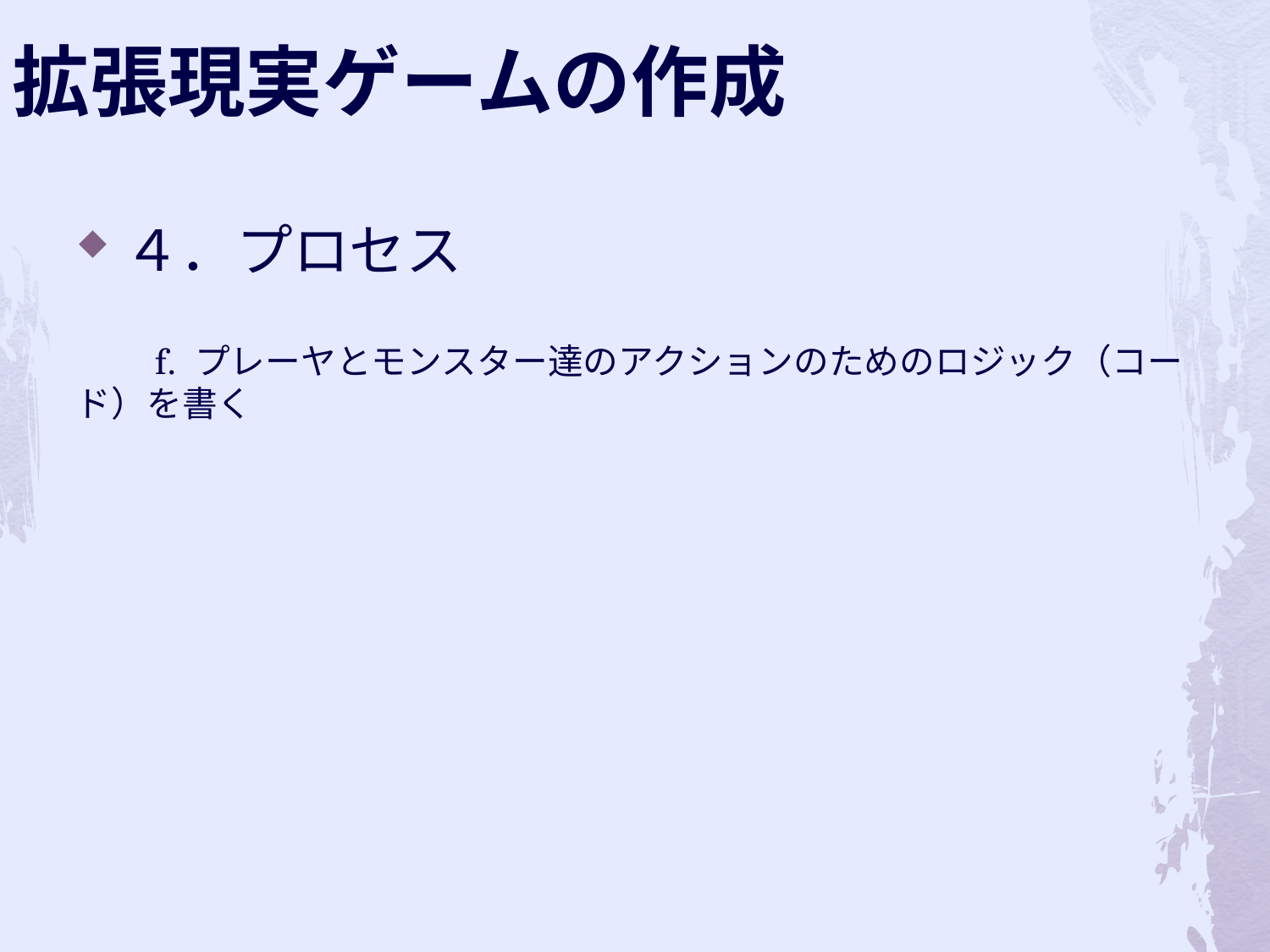

拡張現実ゲームの作成
４．プロセス

　　f. プレーヤとモンスター達のアクションのためのロジック（コード）を書く